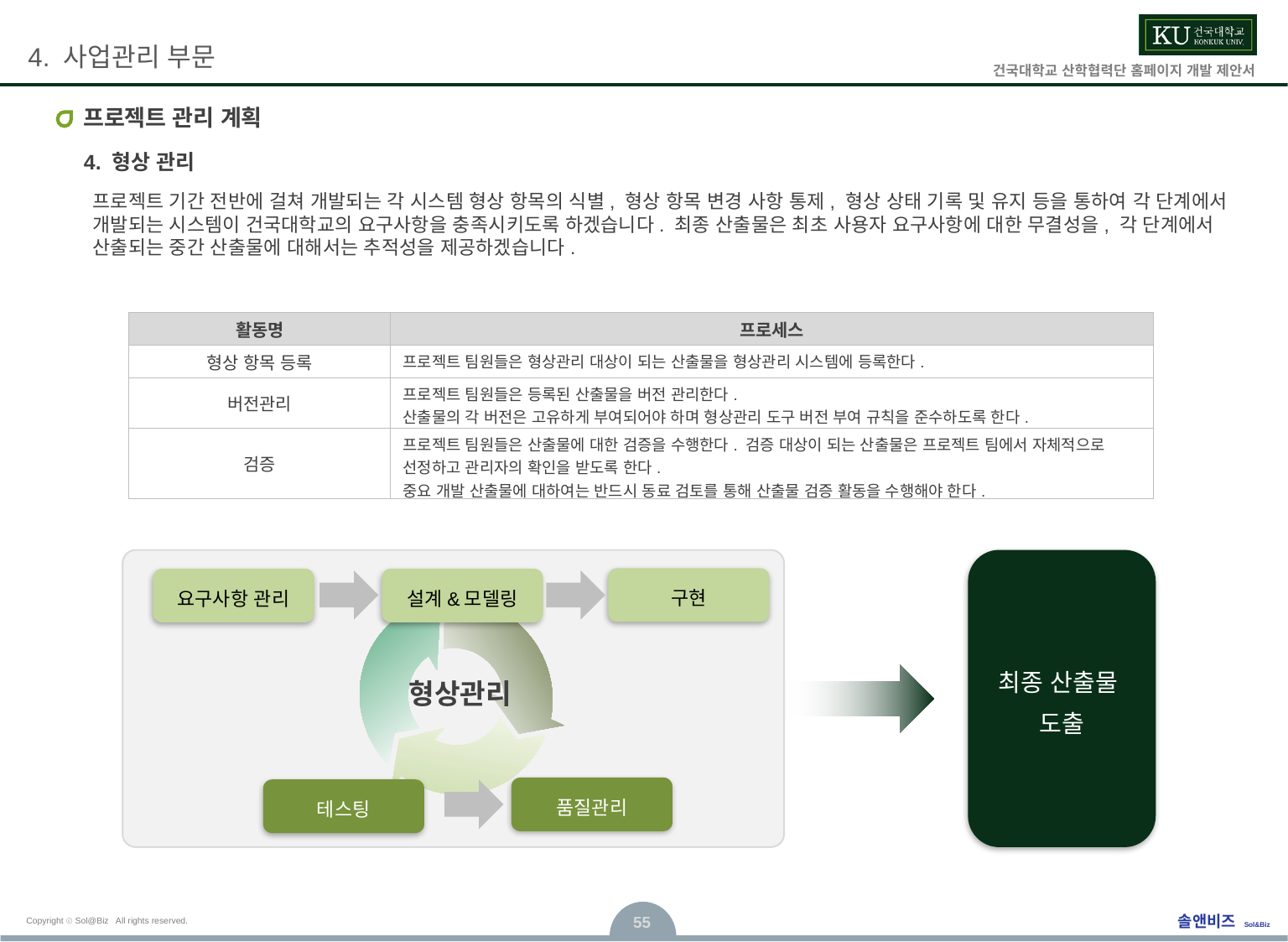

# 프로젝트 관리 계획
4. 형상 관리
프로젝트 기간 전반에 걸쳐 개발되는 각 시스템 형상 항목의 식별, 형상 항목 변경 사항 통제, 형상 상태 기록 및 유지 등을 통하여 각 단계에서 개발되는 시스템이 건국대학교의 요구사항을 충족시키도록 하겠습니다. 최종 산출물은 최초 사용자 요구사항에 대한 무결성을, 각 단계에서 산출되는 중간 산출물에 대해서는 추적성을 제공하겠습니다.
| 활동명 | 프로세스 |
| --- | --- |
| 형상 항목 등록 | 프로젝트 팀원들은 형상관리 대상이 되는 산출물을 형상관리 시스템에 등록한다. |
| 버전관리 | 프로젝트 팀원들은 등록된 산출물을 버전 관리한다. 산출물의 각 버전은 고유하게 부여되어야 하며 형상관리 도구 버전 부여 규칙을 준수하도록 한다. |
| 검증 | 프로젝트 팀원들은 산출물에 대한 검증을 수행한다. 검증 대상이 되는 산출물은 프로젝트 팀에서 자체적으로 선정하고 관리자의 확인을 받도록 한다. 중요 개발 산출물에 대하여는 반드시 동료 검토를 통해 산출물 검증 활동을 수행해야 한다. |

최종 산출물
도출
구현
요구사항 관리
설계&모델링

형상관리

품질관리
테스팅